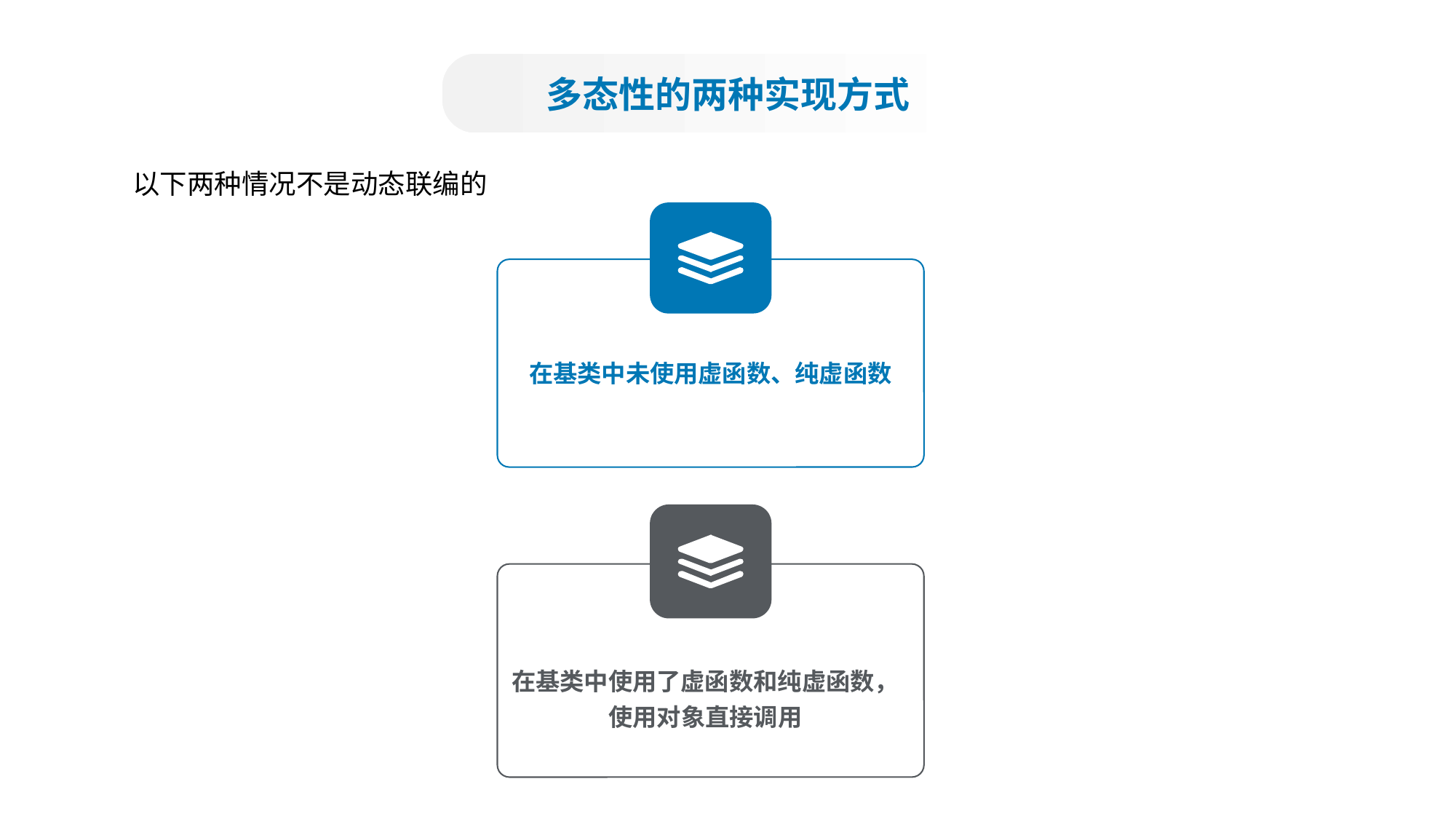

多态性的两种实现方式
以下两种情况不是动态联编的

在基类中未使用虚函数、纯虚函数

在基类中使用了虚函数和纯虚函数，
使用对象直接调用